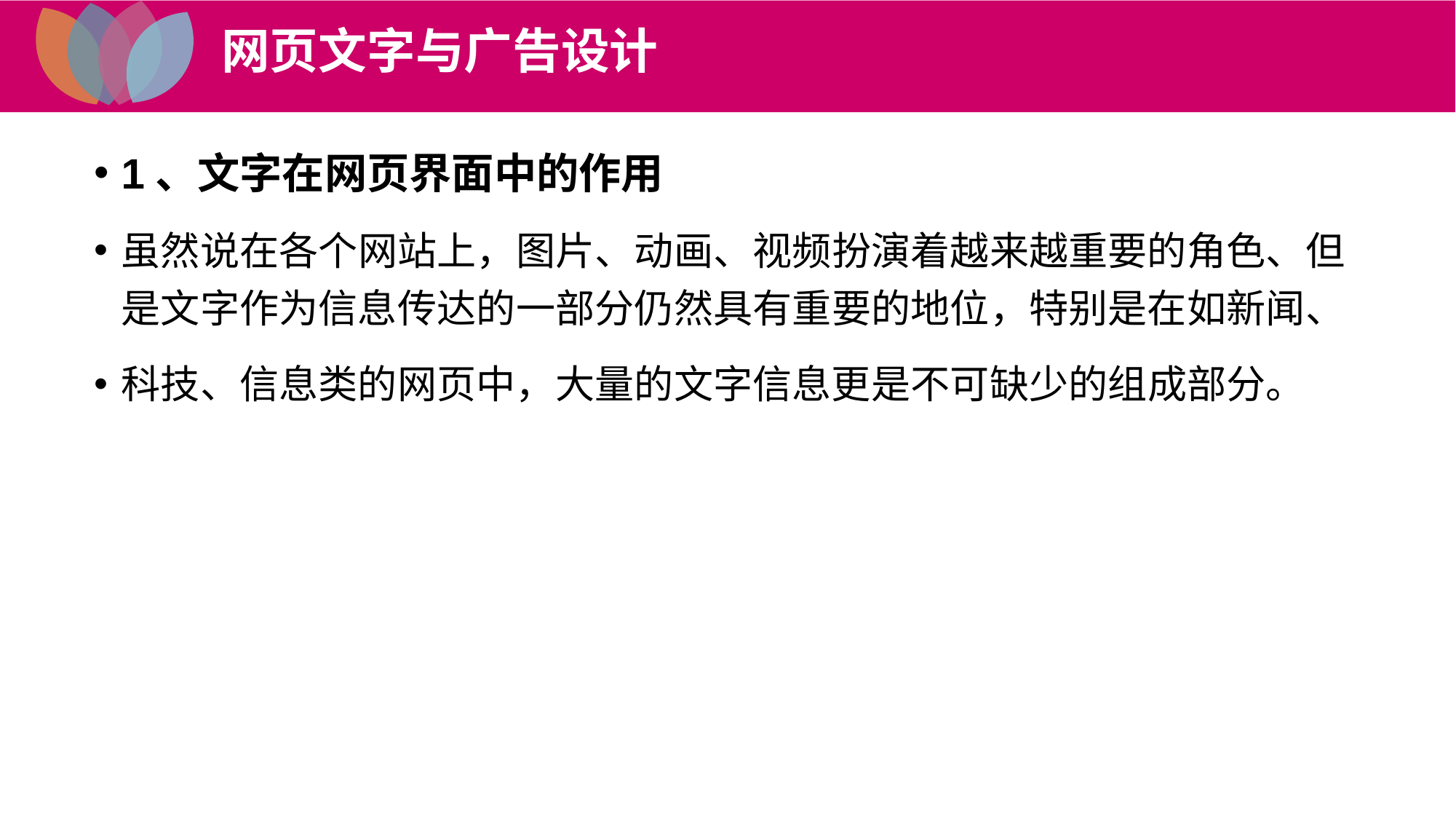

网页文字与广告设计
1、文字在网页界面中的作用
虽然说在各个网站上，图片、动画、视频扮演着越来越重要的角色、但是文字作为信息传达的一部分仍然具有重要的地位，特别是在如新闻、
科技、信息类的网页中，大量的文字信息更是不可缺少的组成部分。